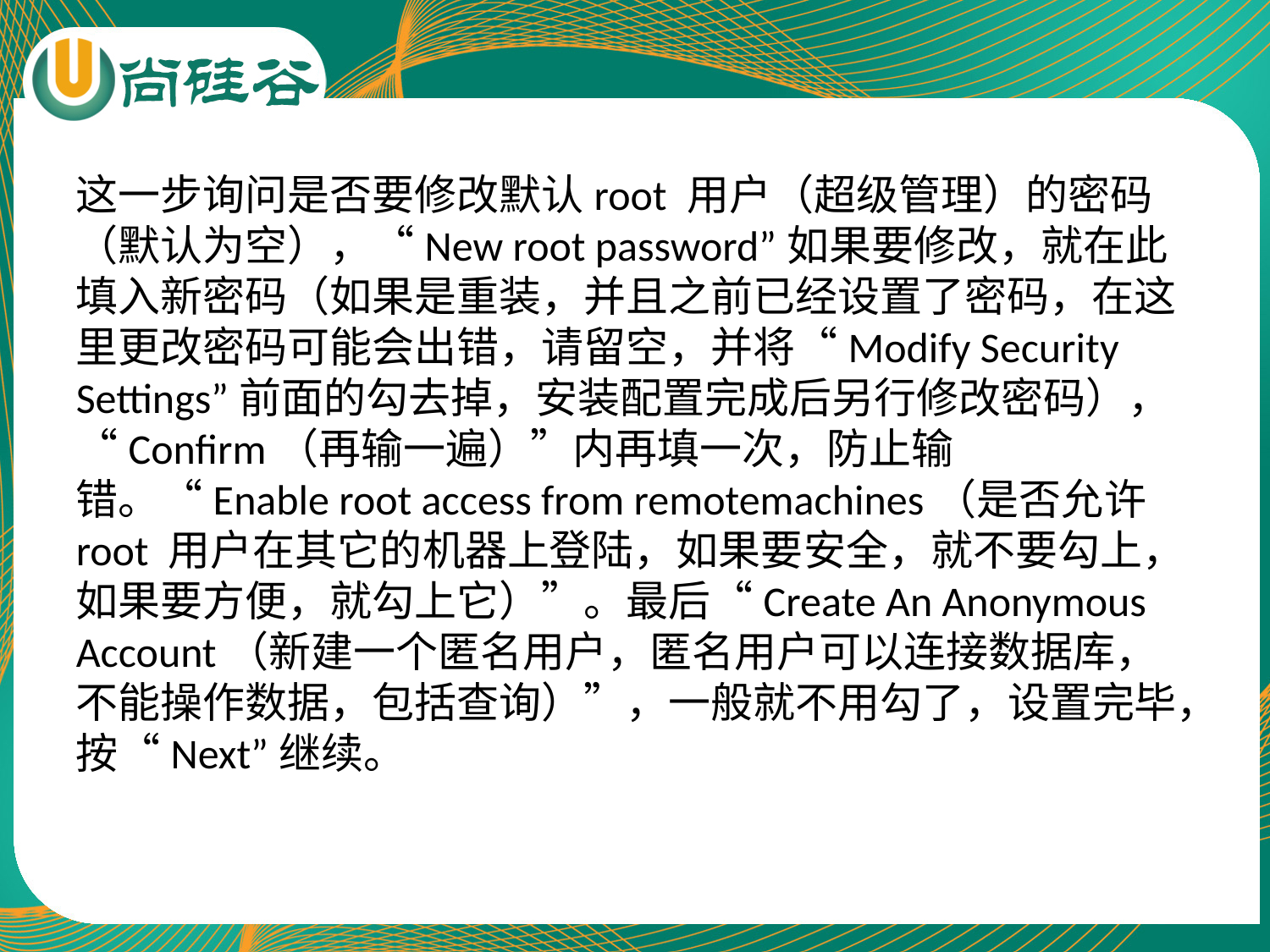

这一步询问是否要修改默认root 用户（超级管理）的密码（默认为空），“New root password”如果要修改，就在此填入新密码（如果是重装，并且之前已经设置了密码，在这里更改密码可能会出错，请留空，并将“Modify Security Settings”前面的勾去掉，安装配置完成后另行修改密码），“Confirm（再输一遍）”内再填一次，防止输错。“Enable root access from remotemachines（是否允许root 用户在其它的机器上登陆，如果要安全，就不要勾上，如果要方便，就勾上它）”。最后“Create An Anonymous Account（新建一个匿名用户，匿名用户可以连接数据库，不能操作数据，包括查询）”，一般就不用勾了，设置完毕，按“Next”继续。